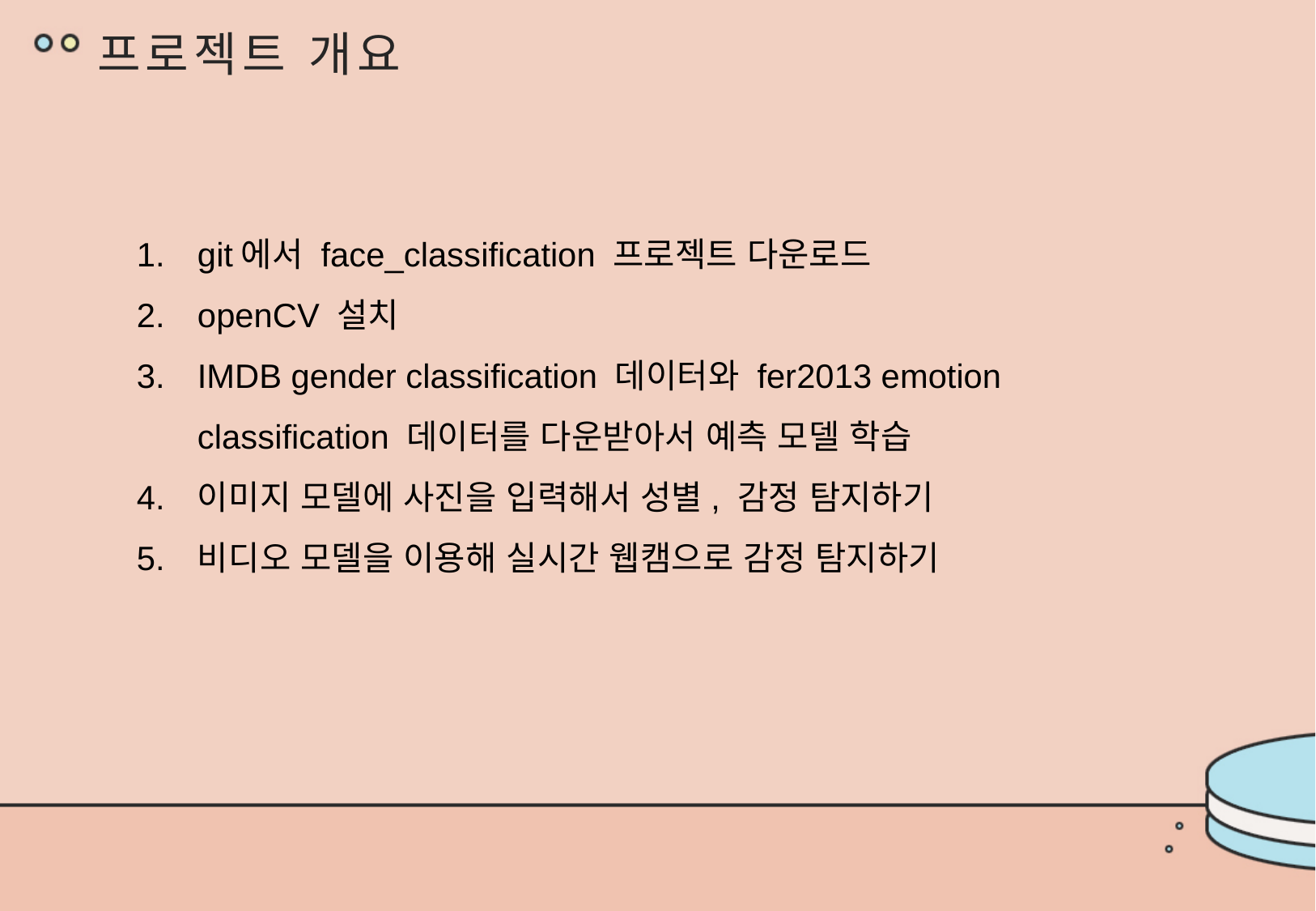

프로젝트 개요
git에서 face_classification 프로젝트 다운로드
openCV 설치
IMDB gender classification 데이터와 fer2013 emotion classification 데이터를 다운받아서 예측 모델 학습
이미지 모델에 사진을 입력해서 성별, 감정 탐지하기
비디오 모델을 이용해 실시간 웹캠으로 감정 탐지하기